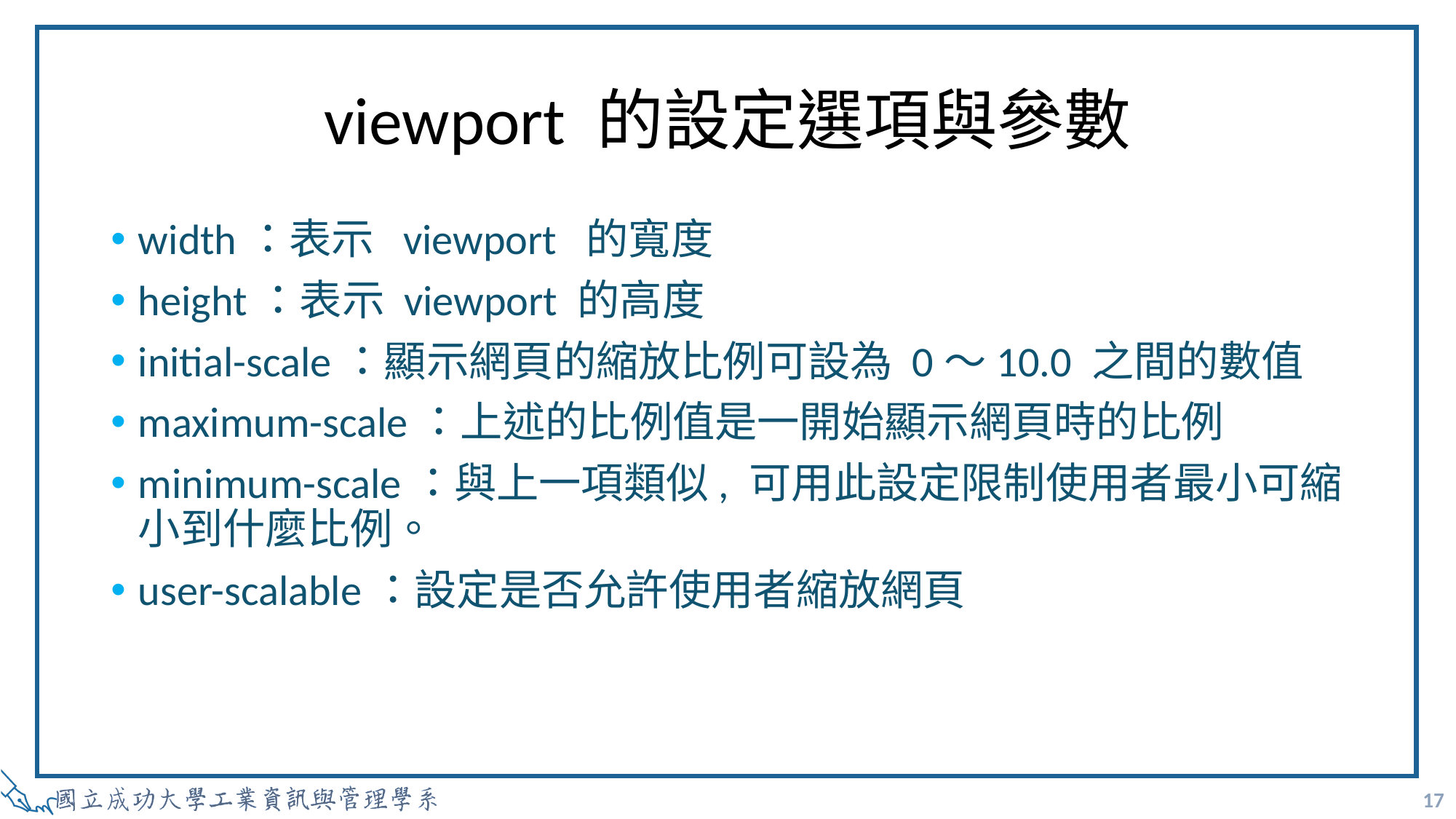

# viewport 的設定選項與參數
width：表示  viewport  的寬度
height：表示 viewport 的高度
initial-scale：顯示網頁的縮放比例可設為 0～10.0 之間的數值
maximum-scale：上述的比例值是一開始顯示網頁時的比例
minimum-scale：與上一項類似, 可用此設定限制使用者最小可縮小到什麼比例。
user-scalable：設定是否允許使用者縮放網頁
17